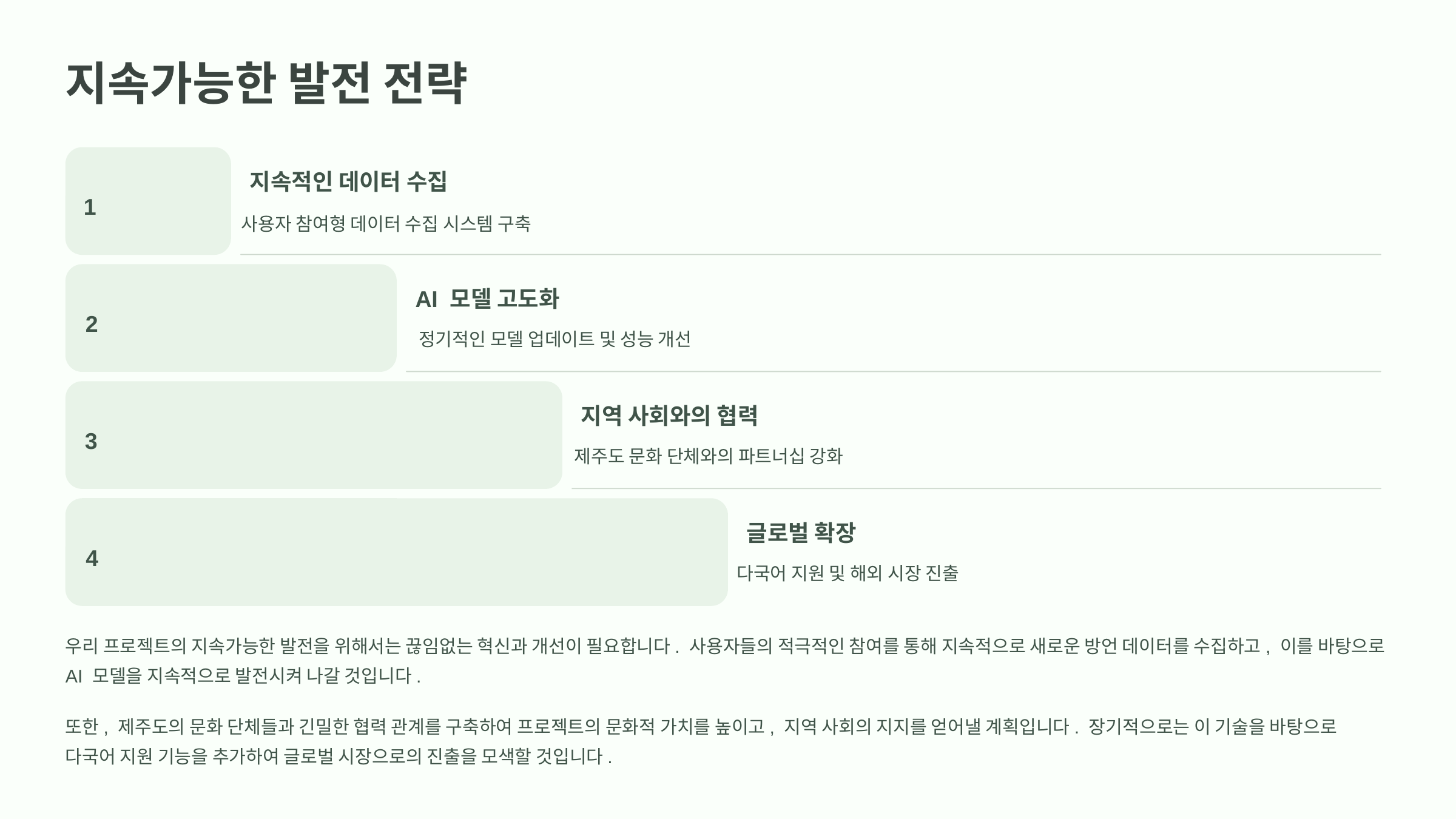

지속가능한 발전 전략

지속적인 데이터 수집
1
사용자 참여형 데이터 수집 시스템 구축

AI 모델 고도화
2
정기적인 모델 업데이트 및 성능 개선

지역 사회와의 협력
3
제주도 문화 단체와의 파트너십 강화

글로벌 확장
4
다국어 지원 및 해외 시장 진출
우리 프로젝트의 지속가능한 발전을 위해서는 끊임없는 혁신과 개선이 필요합니다. 사용자들의 적극적인 참여를 통해 지속적으로 새로운 방언 데이터를 수집하고, 이를 바탕으로 AI 모델을 지속적으로 발전시켜 나갈 것입니다.
또한, 제주도의 문화 단체들과 긴밀한 협력 관계를 구축하여 프로젝트의 문화적 가치를 높이고, 지역 사회의 지지를 얻어낼 계획입니다. 장기적으로는 이 기술을 바탕으로 다국어 지원 기능을 추가하여 글로벌 시장으로의 진출을 모색할 것입니다.